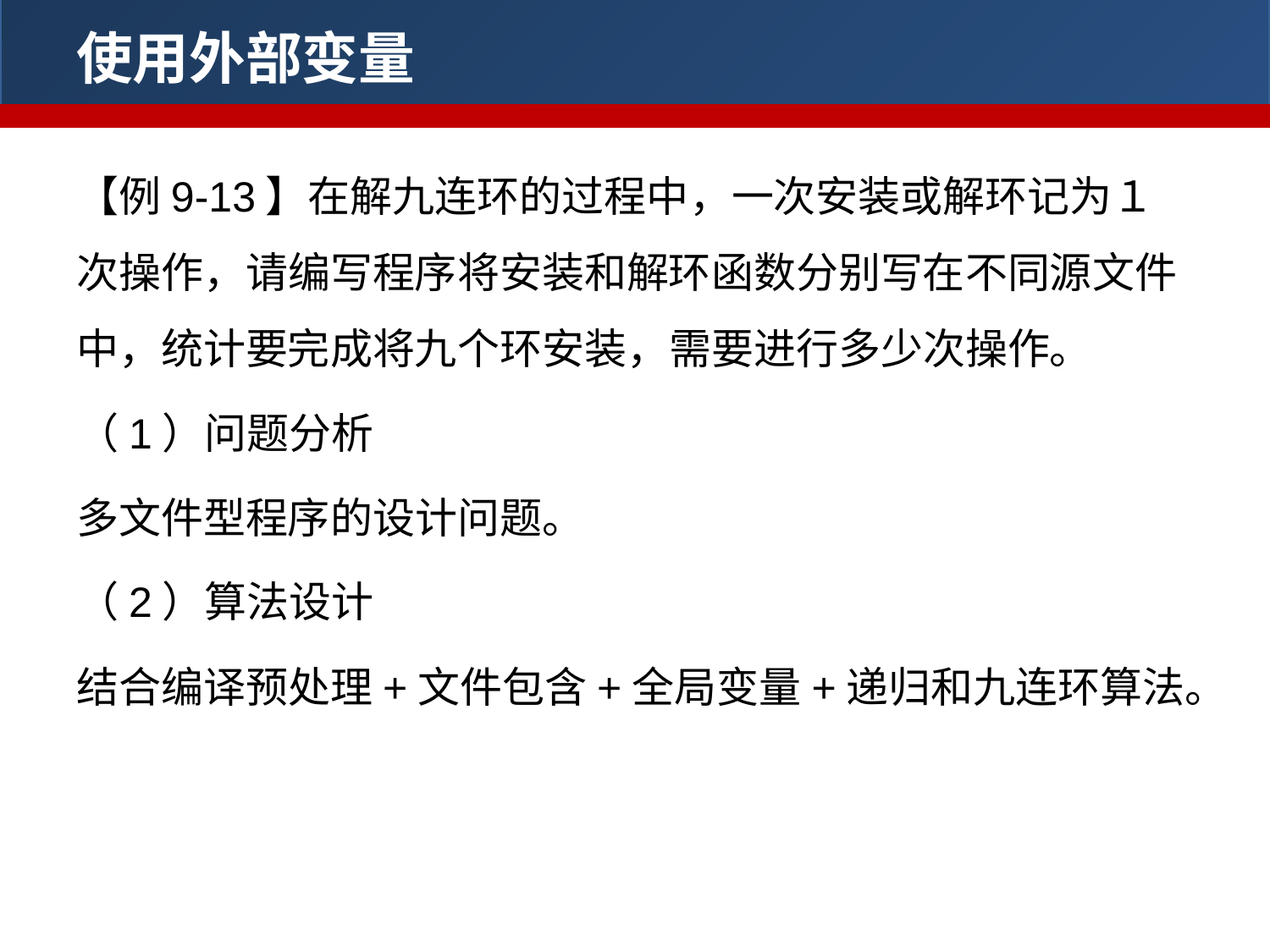

使用外部变量
【例9-13】在解九连环的过程中，一次安装或解环记为１次操作，请编写程序将安装和解环函数分别写在不同源文件中，统计要完成将九个环安装，需要进行多少次操作。
（1）问题分析
多文件型程序的设计问题。
（2）算法设计
结合编译预处理+文件包含+全局变量+递归和九连环算法。